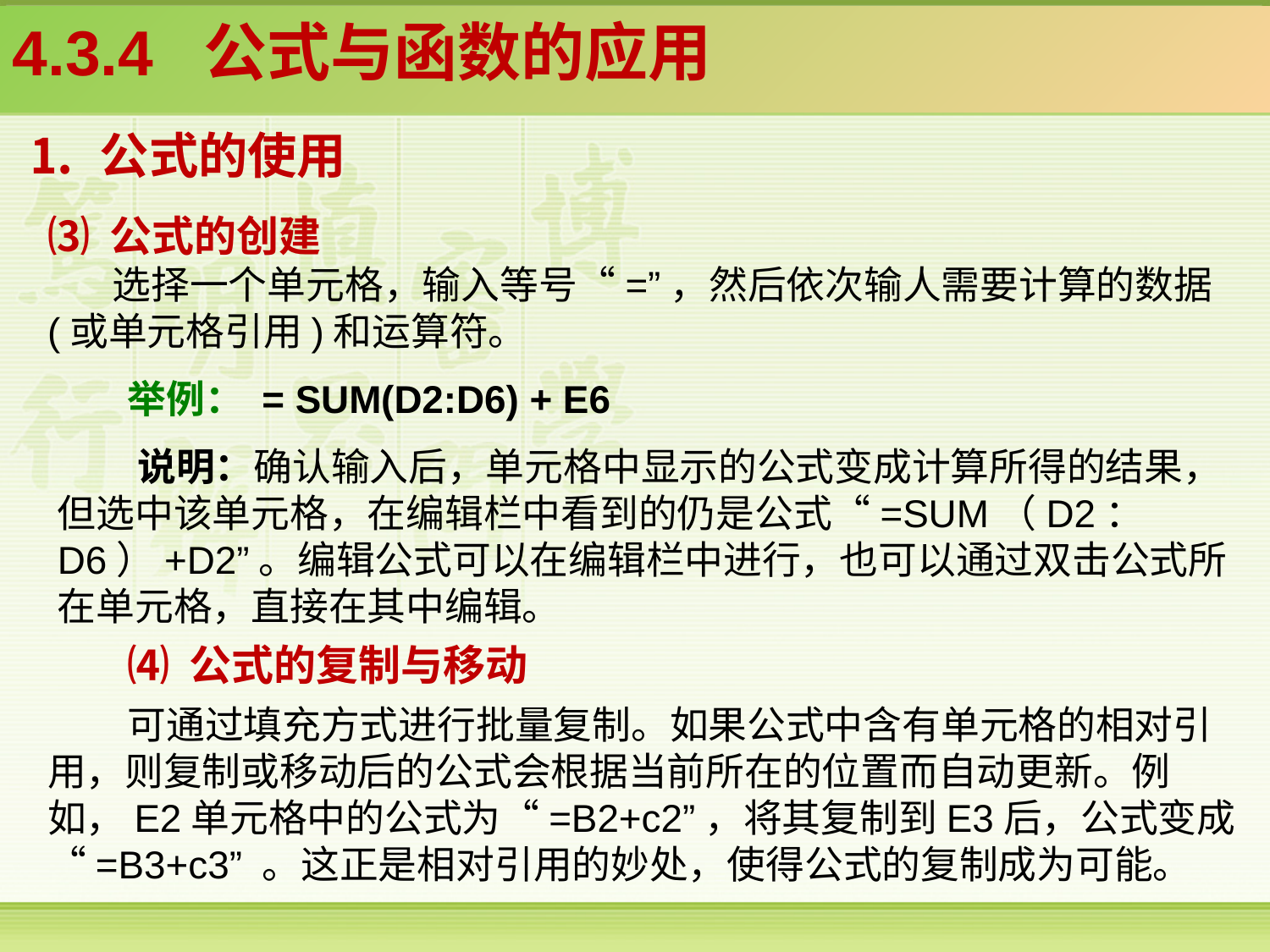

4.3.4  公式与函数的应用
⒈ 公式的使用
⑶ 公式的创建
选择一个单元格，输入等号“=”，然后依次输人需要计算的数据(或单元格引用)和运算符。
举例： = SUM(D2:D6) + E6
说明：确认输入后，单元格中显示的公式变成计算所得的结果，但选中该单元格，在编辑栏中看到的仍是公式“=SUM（D2：D6）+D2”。编辑公式可以在编辑栏中进行，也可以通过双击公式所在单元格，直接在其中编辑。
⑷ 公式的复制与移动
可通过填充方式进行批量复制。如果公式中含有单元格的相对引用，则复制或移动后的公式会根据当前所在的位置而自动更新。例如，E2单元格中的公式为“=B2+c2”，将其复制到E3后，公式变成“=B3+c3” 。这正是相对引用的妙处，使得公式的复制成为可能。

71